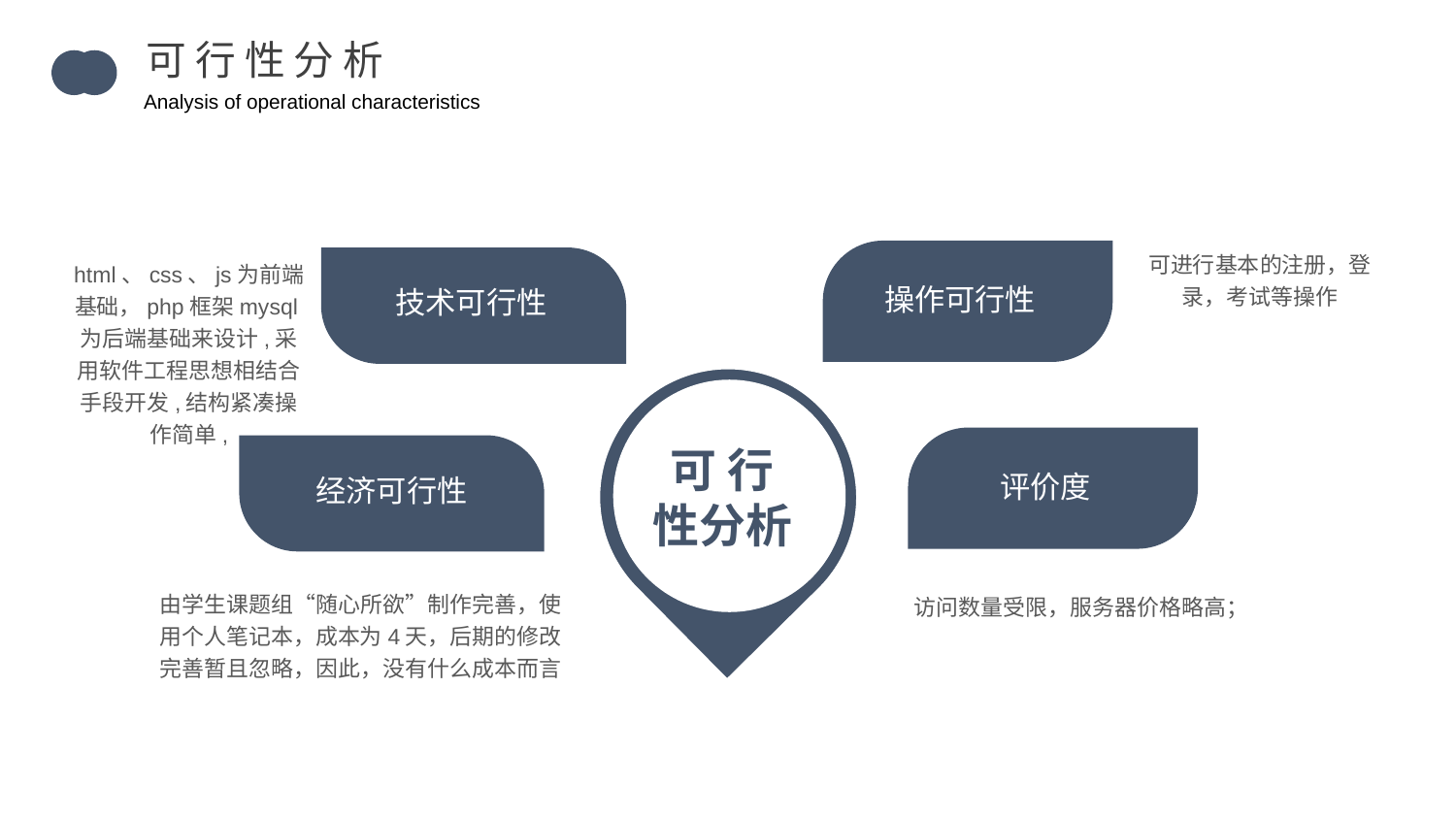

可 行 性 分 析

Analysis of operational characteristics
可进行基本的注册，登录，考试等操作

html、css、js为前端基础，php框架mysql为后端基础来设计,采用软件工程思想相结合手段开发,结构紧凑操作简单,
操作可行性
技术可行性

可 行
性分析
评价度
经济可行性
由学生课题组“随心所欲”制作完善，使用个人笔记本，成本为4天，后期的修改完善暂且忽略，因此，没有什么成本而言
访问数量受限，服务器价格略高；